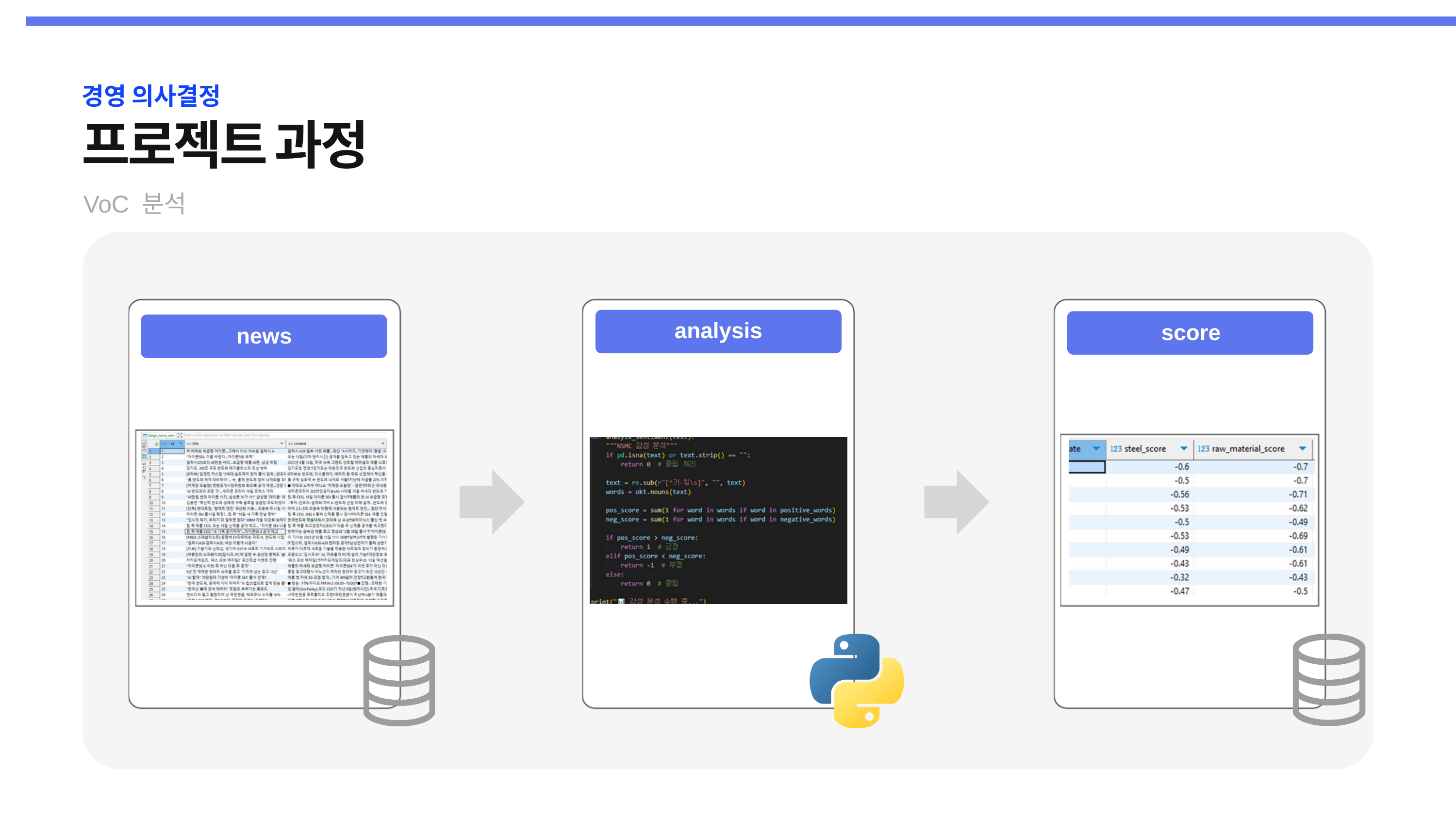

경영 의사결정

프로젝트 과정

VoC 분석

analysis

score

news